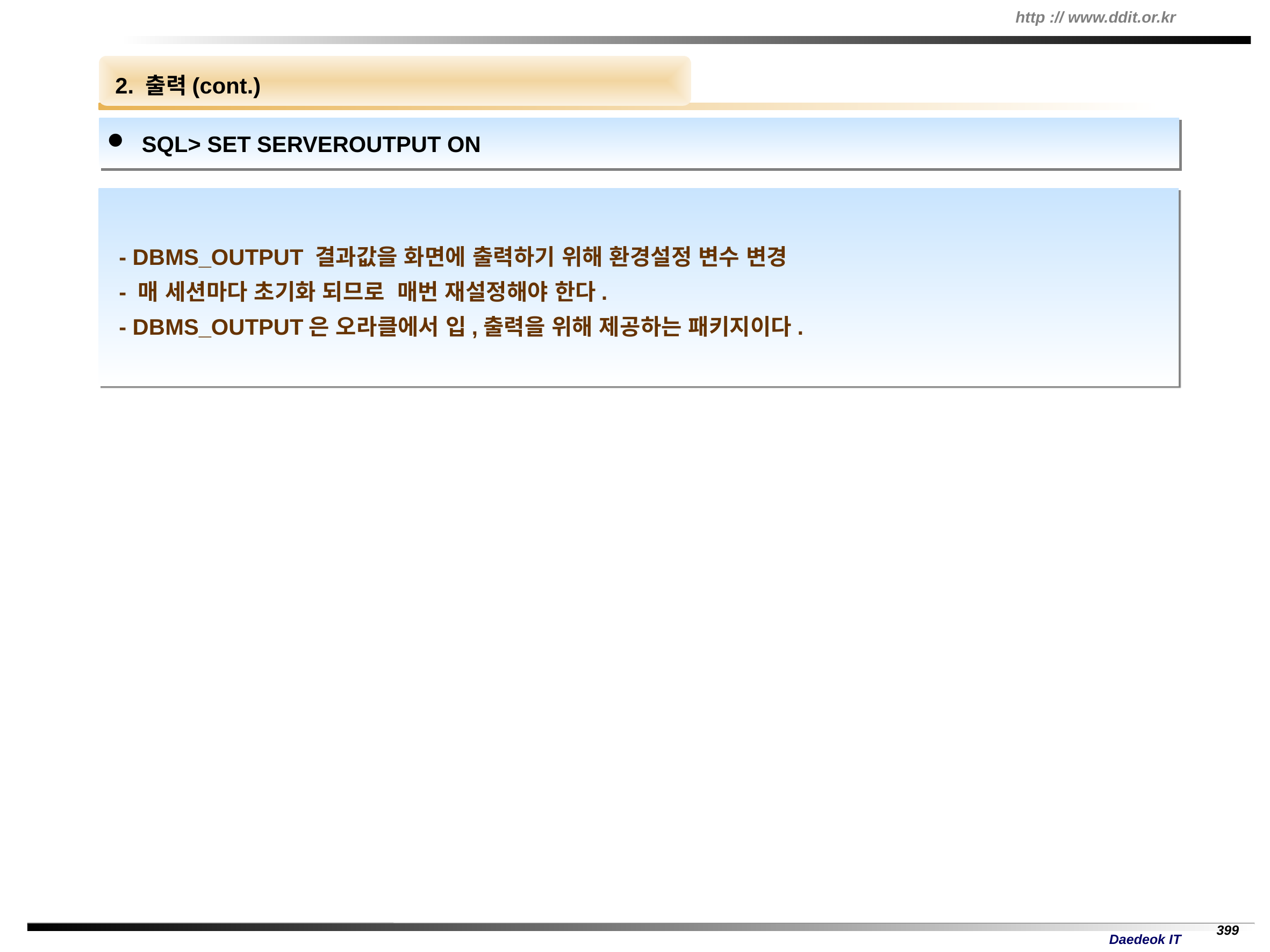

2. 출력(cont.)

  SQL> SET SERVEROUTPUT ON
  - DBMS_OUTPUT 결과값을 화면에 출력하기 위해 환경설정 변수 변경
  - 매 세션마다 초기화 되므로  매번 재설정해야 한다.
  - DBMS_OUTPUT은 오라클에서 입,출력을 위해 제공하는 패키지이다.